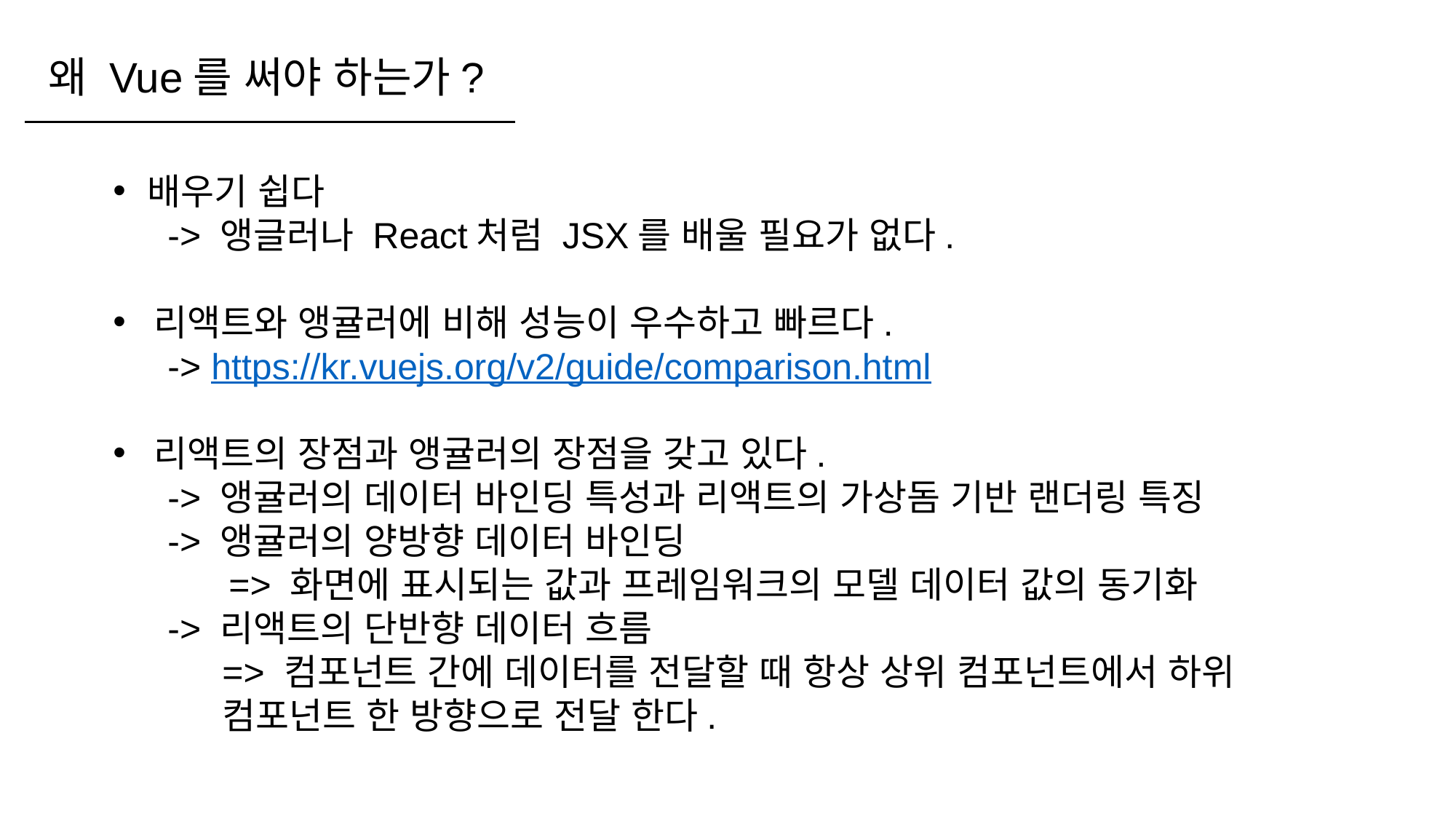

왜 Vue를 써야 하는가?
배우기 쉽다
-> 앵글러나 React처럼 JSX를 배울 필요가 없다.

리액트와 앵귤러에 비해 성능이 우수하고 빠르다.
-> https://kr.vuejs.org/v2/guide/comparison.html

리액트의 장점과 앵귤러의 장점을 갖고 있다.
-> 앵귤러의 데이터 바인딩 특성과 리액트의 가상돔 기반 랜더링 특징
-> 앵귤러의 양방향 데이터 바인딩
      => 화면에 표시되는 값과 프레임워크의 모델 데이터 값의 동기화
-> 리액트의 단반향 데이터 흐름
=> 컴포넌트 간에 데이터를 전달할 때 항상 상위 컴포넌트에서 하위 컴포넌트 한 방향으로 전달 한다.